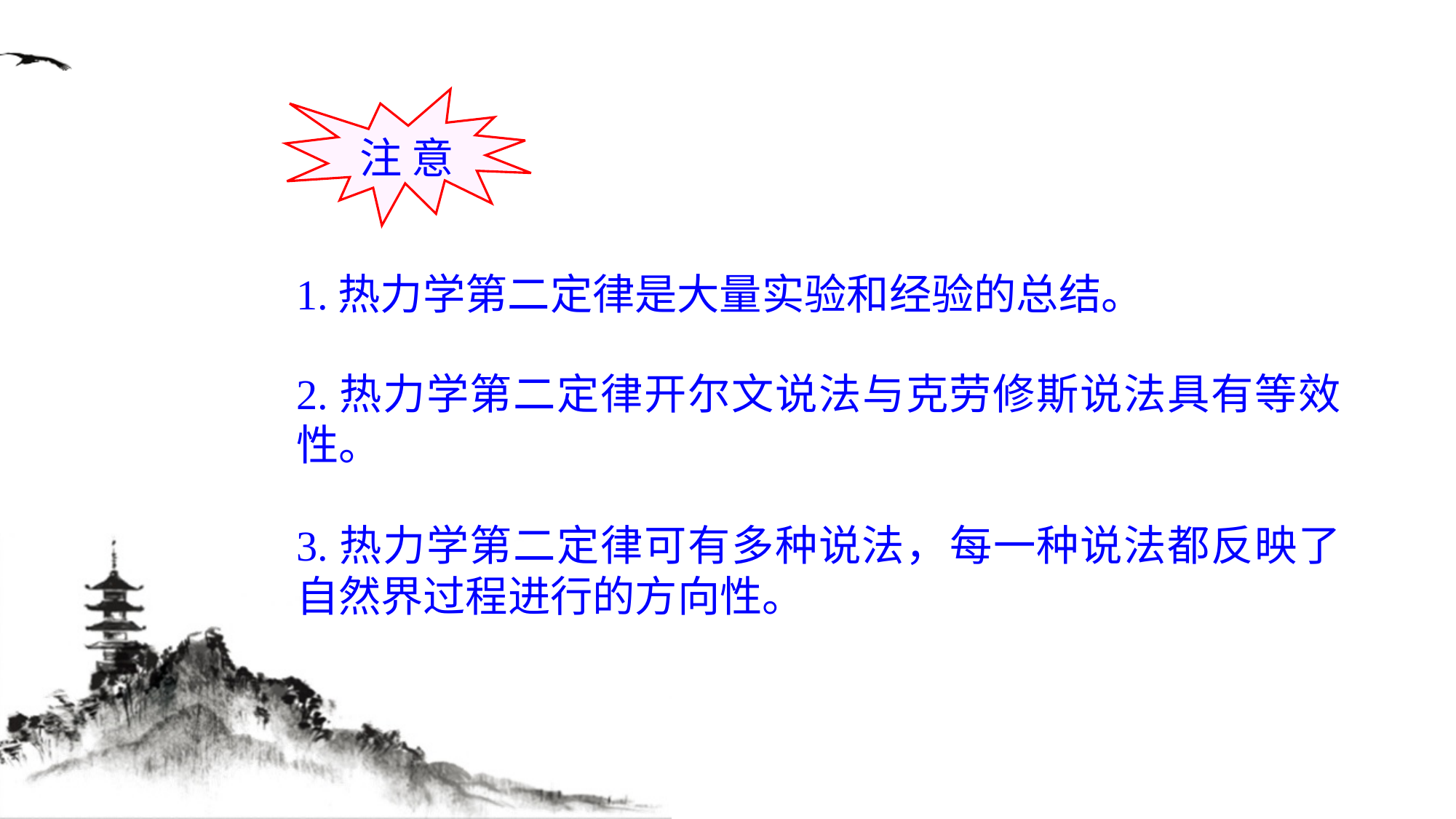

注 意
1.热力学第二定律是大量实验和经验的总结。
2.热力学第二定律开尔文说法与克劳修斯说法具有等效性。
3.热力学第二定律可有多种说法，每一种说法都反映了自然界过程进行的方向性。